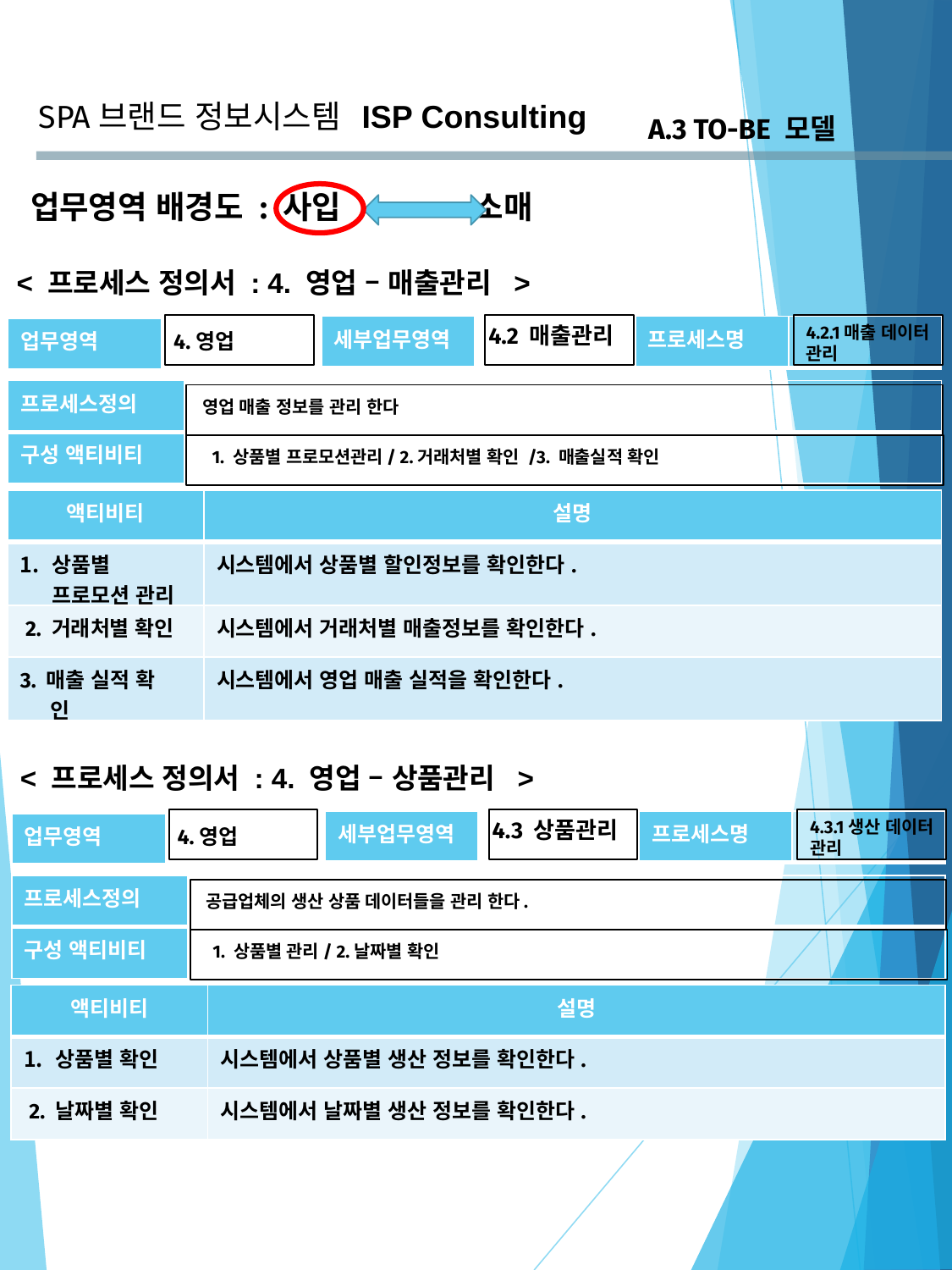

SPA브랜드 정보시스템
ISP Consulting
A.3 TO-BE 모델
업무영역 배경도 : 사입               소매

< 프로세스 정의서 : 4. 영업 – 매출관리  >

4.2 매출관리

4.2.1매출 데이터 관리

| 세부업무영역 |  |
| --- | --- |
| 프로세스명 |  |
| --- | --- |
| 업무영역 | 4.영업 |
| --- | --- |
| 프로세스정의 |  |
| --- | --- |
| 구성 액티비티 |  |

영업 매출 정보를 관리 한다

1. 상품별 프로모션관리/ 2.거래처별 확인 /3. 매출실적 확인
| 액티비티 | 설명 |
| --- | --- |
| 상품별 프로모션 관리 | 시스템에서 상품별 할인정보를 확인한다. |
| 2. 거래처별 확인 | 시스템에서 거래처별 매출정보를 확인한다. |
| 3. 매출 실적 확 인 | 시스템에서 영업 매출 실적을 확인한다. |
< 프로세스 정의서 : 4. 영업 – 상품관리  >

4.3 상품관리

4.3.1생산 데이터 관리

| 세부업무영역 |  |
| --- | --- |
| 프로세스명 |  |
| --- | --- |
| 업무영역 | 4.영업 |
| --- | --- |
| 프로세스정의 |  |
| --- | --- |
| 구성 액티비티 |  |

공급업체의 생산 상품 데이터들을 관리 한다.

1. 상품별 관리/ 2.날짜별 확인
| 액티비티 | 설명 |
| --- | --- |
| 상품별 확인 | 시스템에서 상품별 생산 정보를 확인한다. |
| 2. 날짜별 확인 | 시스템에서 날짜별 생산 정보를 확인한다. |